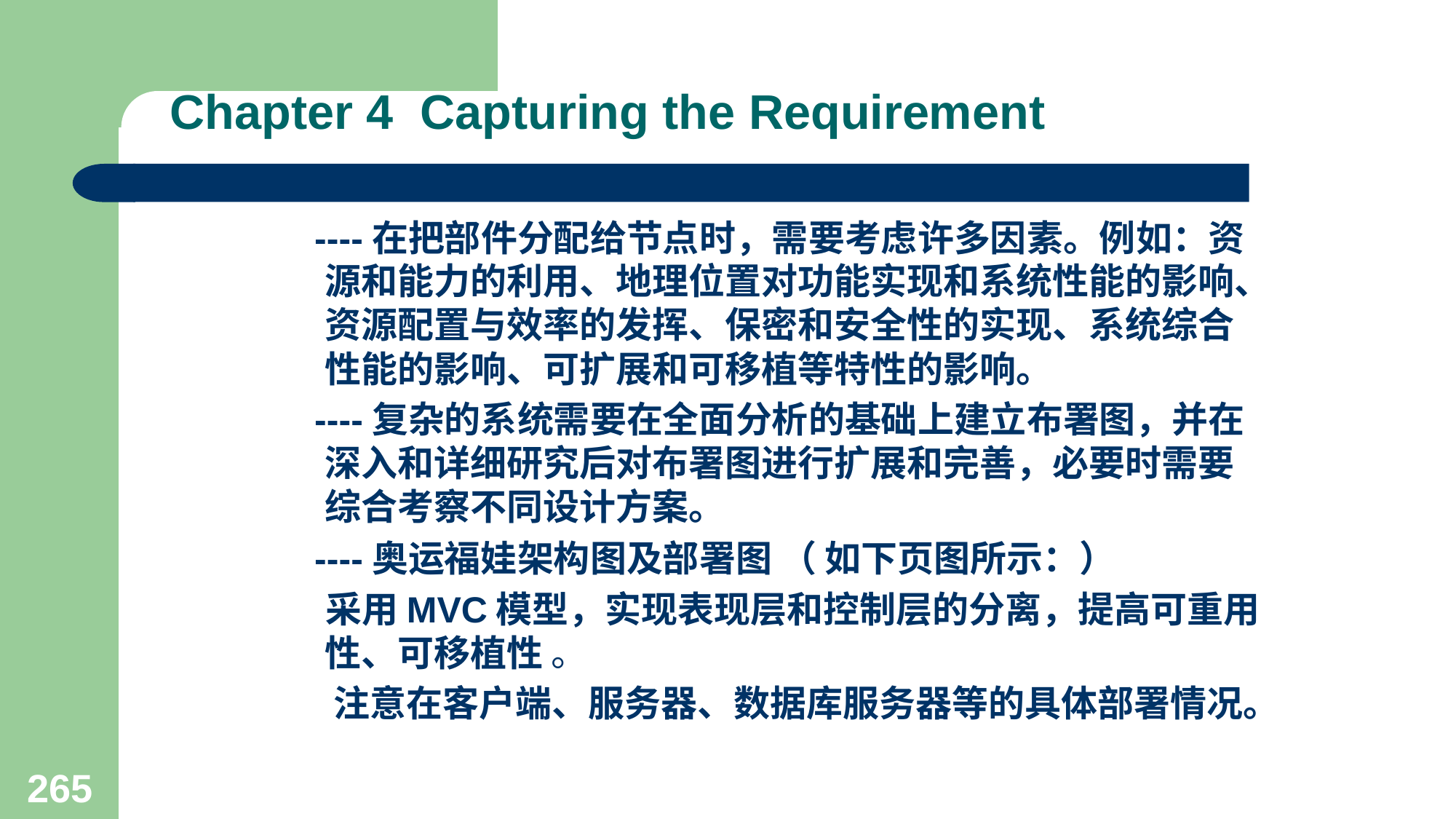

# Chapter 4  Capturing the Requirement
   ----在把部件分配给节点时，需要考虑许多因素。例如：资源和能力的利用、地理位置对功能实现和系统性能的影响、资源配置与效率的发挥、保密和安全性的实现、系统综合性能的影响、可扩展和可移植等特性的影响。
   ----复杂的系统需要在全面分析的基础上建立布署图，并在深入和详细研究后对布署图进行扩展和完善，必要时需要综合考察不同设计方案。
   ----奥运福娃架构图及部署图 （ 如下页图所示：）
    采用MVC模型，实现表现层和控制层的分离，提高可重用性、可移植性 。
     注意在客户端、服务器、数据库服务器等的具体部署情况。
265